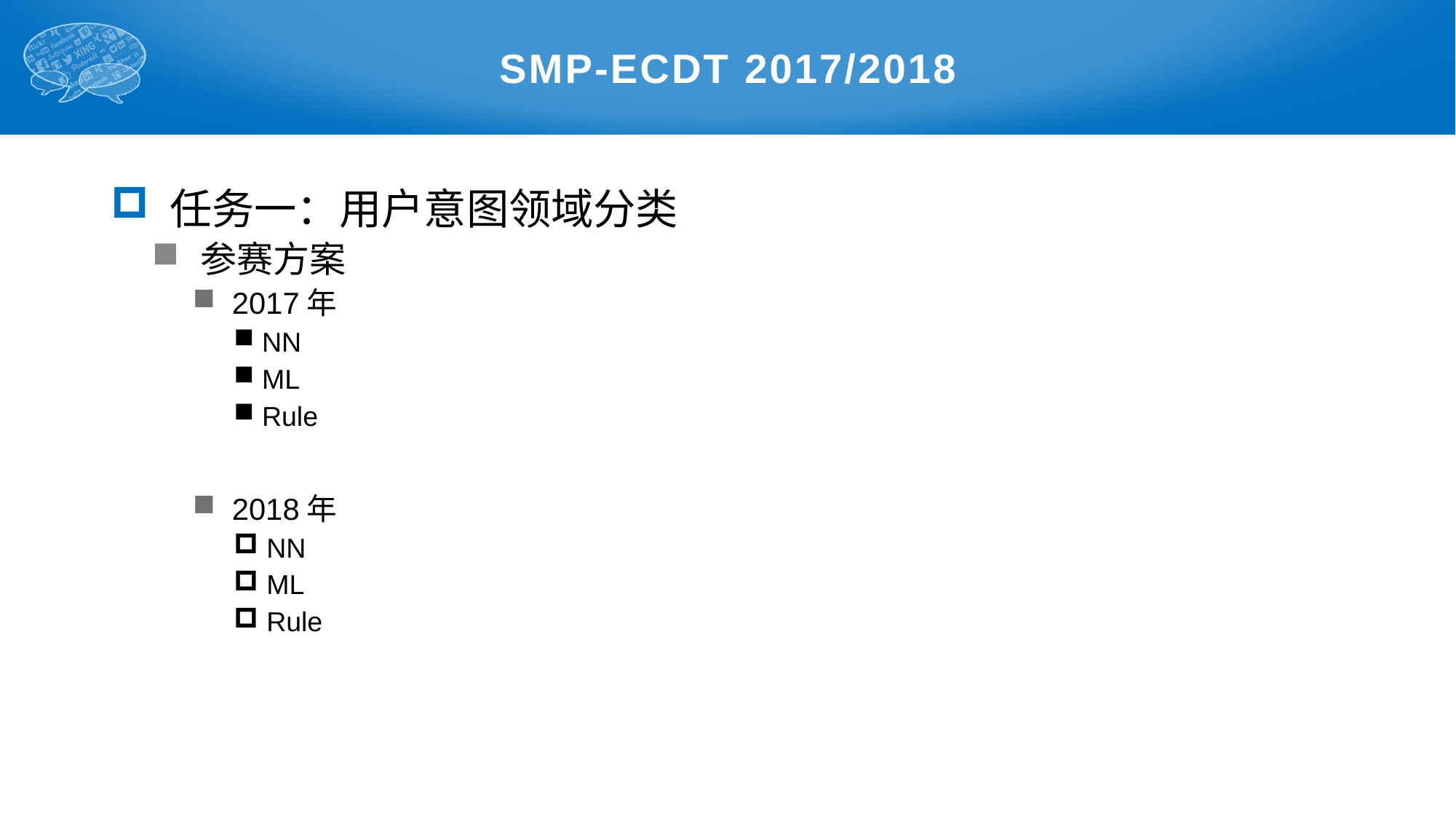

# SMP-ECDT 2017/2018
 任务一：用户意图领域分类
 参赛方案
 2017年
 NN
 ML
 Rule

 2018年
 NN
 ML
 Rule